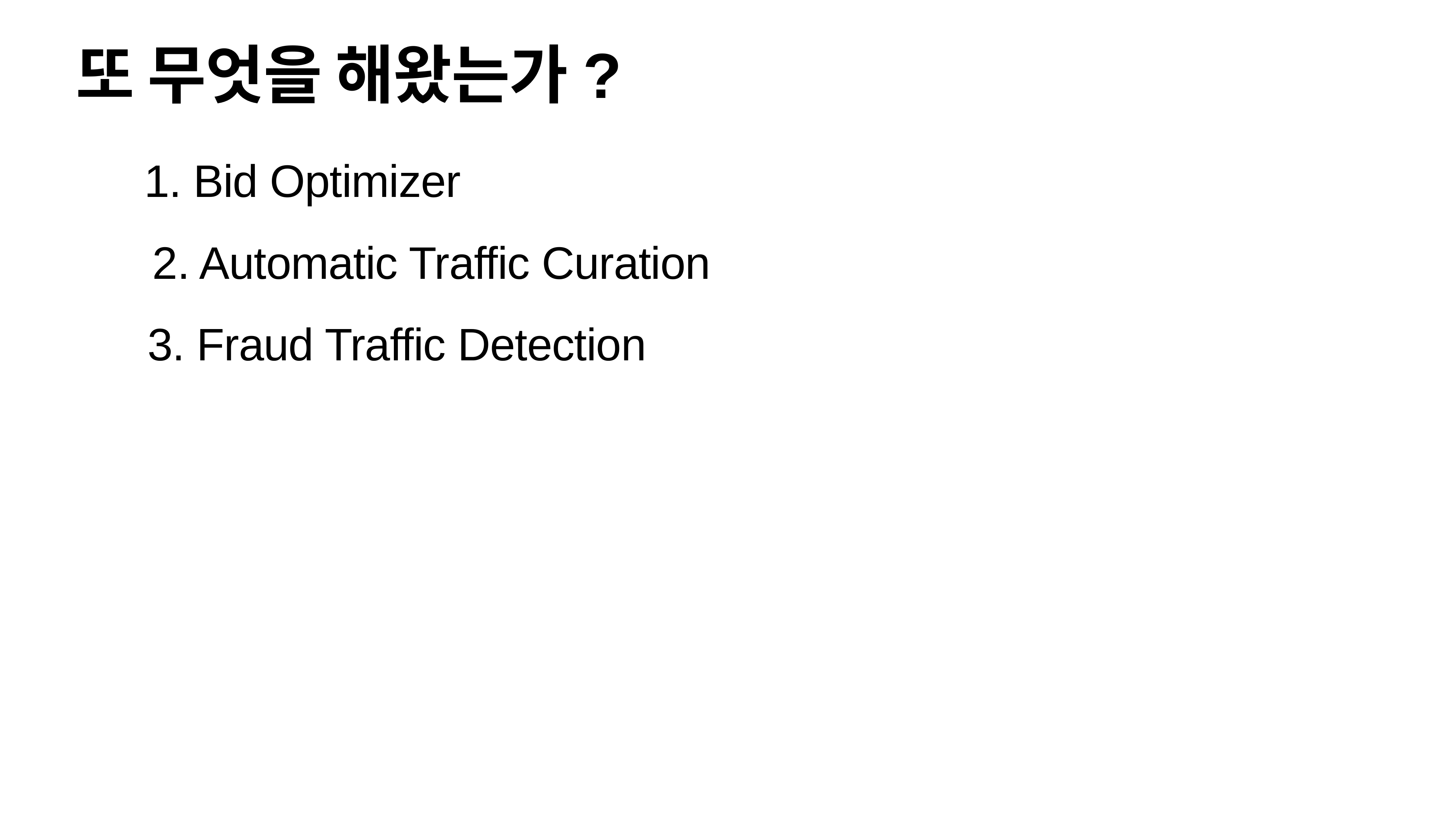

# 또 무엇을 해왔는가?
1. Bid Optimizer
2. Automatic Traffic Curation
 3. Fraud Traffic Detection